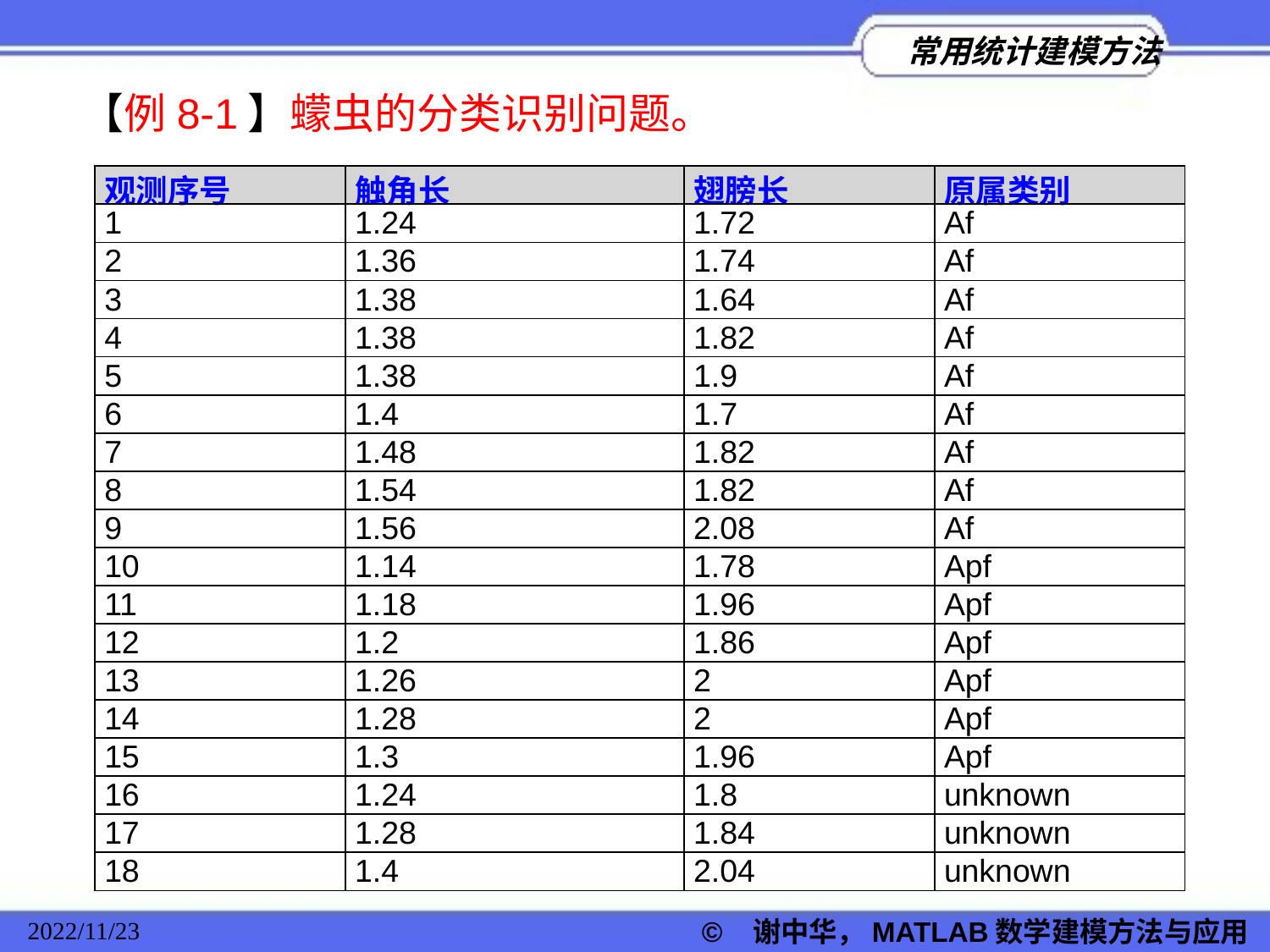

【例8-1】蠓虫的分类识别问题。
| 观测序号 | 触角长 | 翅膀长 | 原属类别 |
| --- | --- | --- | --- |
| 1 | 1.24 | 1.72 | Af |
| 2 | 1.36 | 1.74 | Af |
| 3 | 1.38 | 1.64 | Af |
| 4 | 1.38 | 1.82 | Af |
| 5 | 1.38 | 1.9 | Af |
| 6 | 1.4 | 1.7 | Af |
| 7 | 1.48 | 1.82 | Af |
| 8 | 1.54 | 1.82 | Af |
| 9 | 1.56 | 2.08 | Af |
| 10 | 1.14 | 1.78 | Apf |
| 11 | 1.18 | 1.96 | Apf |
| 12 | 1.2 | 1.86 | Apf |
| 13 | 1.26 | 2 | Apf |
| 14 | 1.28 | 2 | Apf |
| 15 | 1.3 | 1.96 | Apf |
| 16 | 1.24 | 1.8 | unknown |
| 17 | 1.28 | 1.84 | unknown |
| 18 | 1.4 | 2.04 | unknown |
©   谢中华，MATLAB数学建模方法与应用
2022/11/23